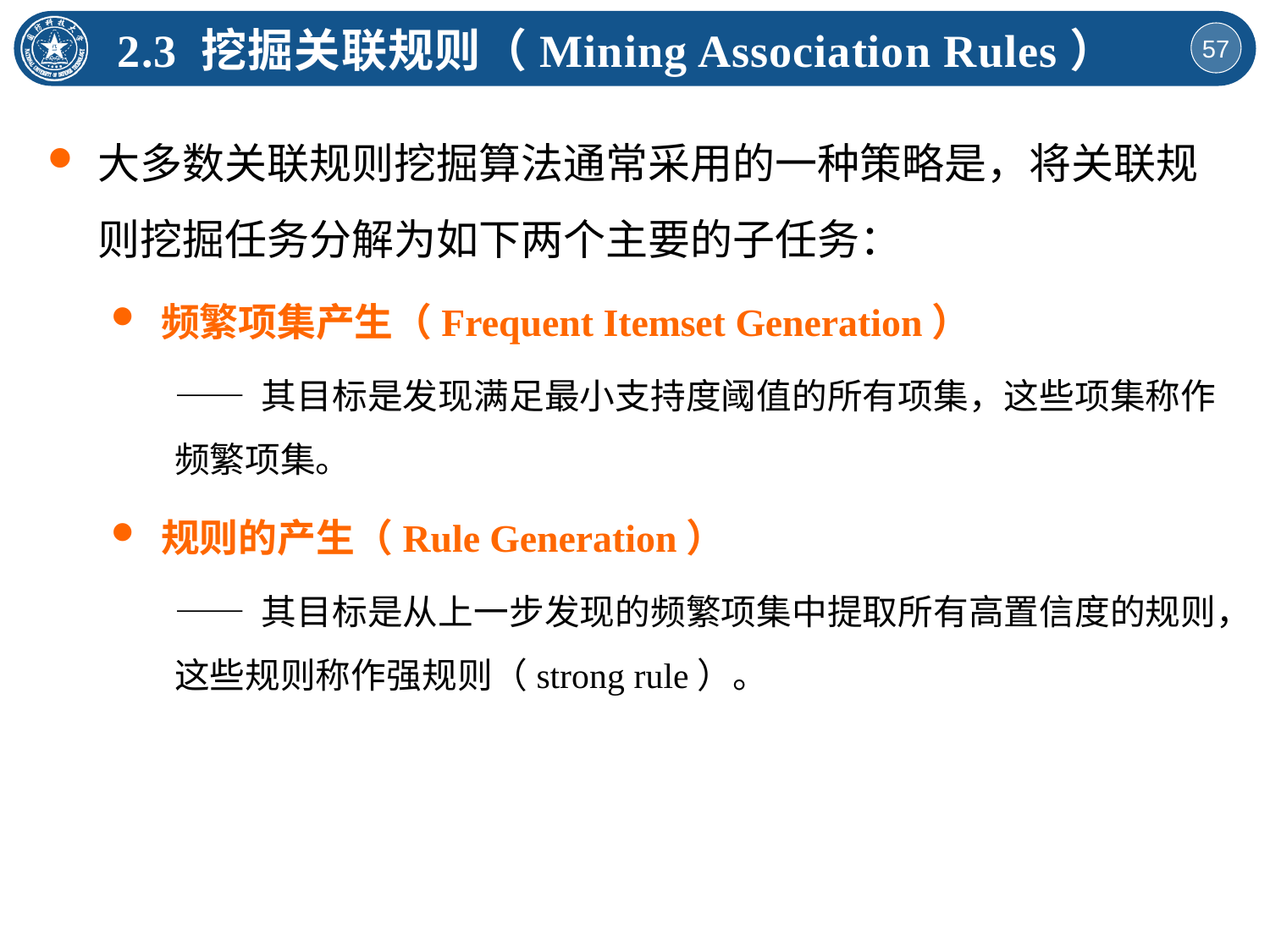

2.3 挖掘关联规则（Mining Association Rules）
大多数关联规则挖掘算法通常采用的一种策略是，将关联规则挖掘任务分解为如下两个主要的子任务：
频繁项集产生（Frequent Itemset Generation）
—— 其目标是发现满足最小支持度阈值的所有项集，这些项集称作频繁项集。
规则的产生（Rule Generation）
—— 其目标是从上一步发现的频繁项集中提取所有高置信度的规则，这些规则称作强规则（strong rule）。